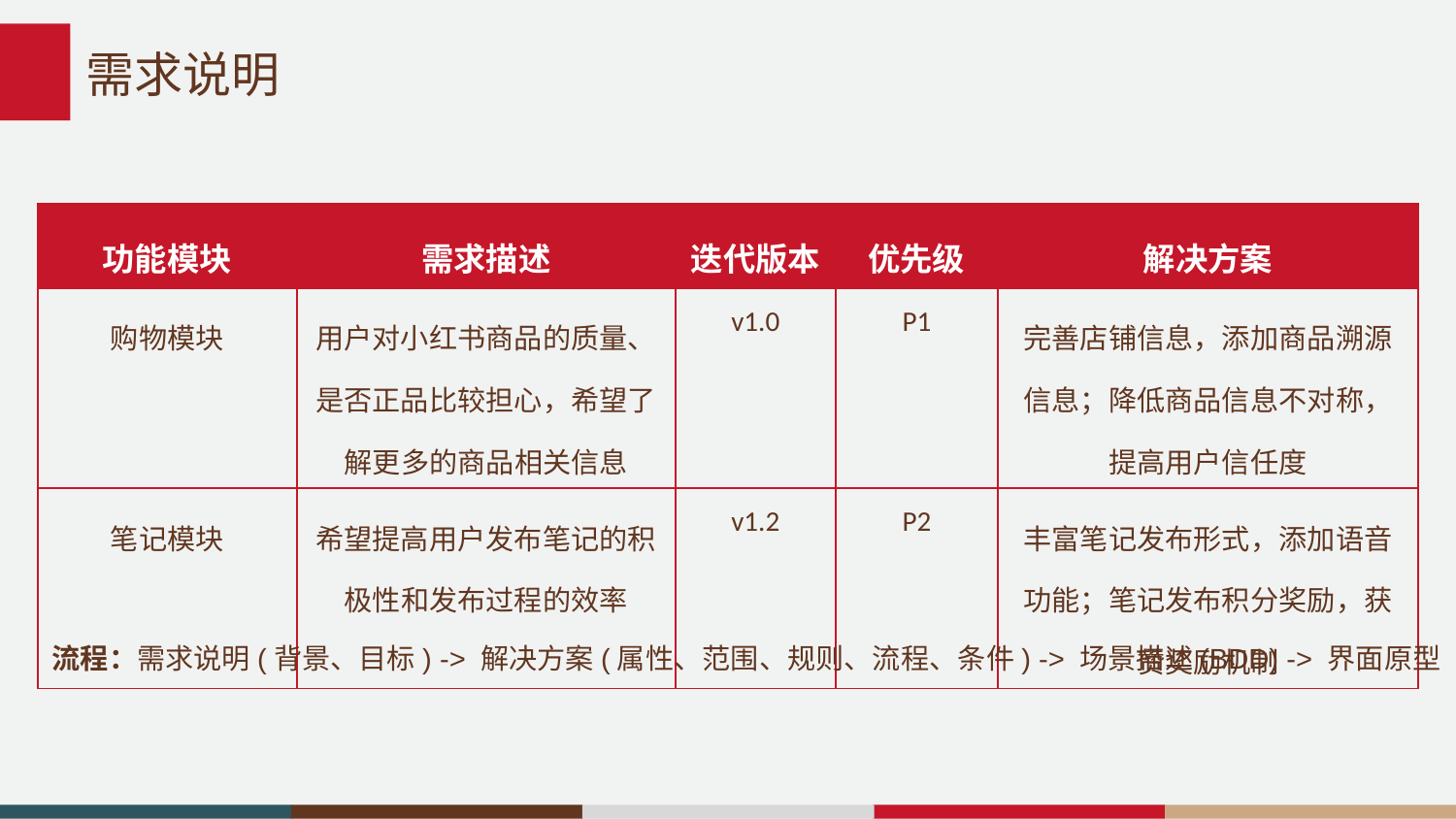

# 需求说明
| 功能模块 | 需求描述 | 迭代版本 | 优先级 | 解决方案 |
| --- | --- | --- | --- | --- |
| 购物模块 | 用户对小红书商品的质量、是否正品比较担心，希望了解更多的商品相关信息 | v1.0 | P1 | 完善店铺信息，添加商品溯源信息；降低商品信息不对称，提高用户信任度 |
| 笔记模块 | 希望提高用户发布笔记的积极性和发布过程的效率 | v1.2 | P2 | 丰富笔记发布形式，添加语音功能；笔记发布积分奖励，获赞奖励机制 |
流程：需求说明(背景、目标) -> 解决方案(属性、范围、规则、流程、条件) -> 场景描述(BDD) -> 界面原型